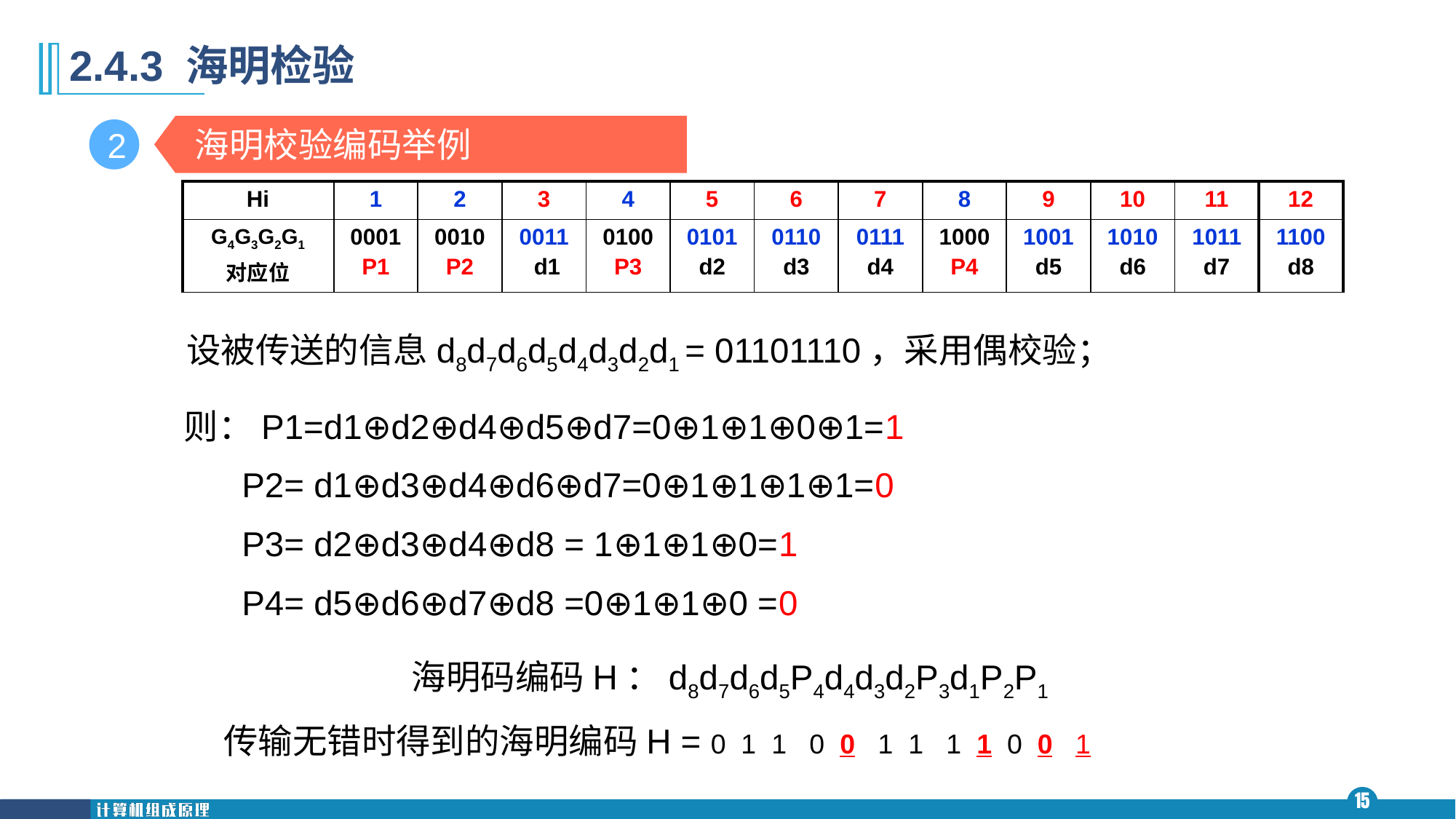

第二章
第二章
# 2.4.3 海明检验

海明校验编码举例
2
| Hi | 1 | 2 | 3 | 4 | 5 | 6 | 7 | 8 | 9 | 10 | 11 | 12 |
| --- | --- | --- | --- | --- | --- | --- | --- | --- | --- | --- | --- | --- |
| G4G3G2G1 对应位 | 0001 P1 | 0010 P2 | 0011 d1 | 0100 P3 | 0101 d2 | 0110 d3 | 0111 d4 | 1000 P4 | 1001 d5 | 1010 d6 | 1011 d7 | 1100 d8 |
|  |  |  |  |  |  |  |  |  |  |  |  |  |
设被传送的信息d8d7d6d5d4d3d2d1 = 01101110，采用偶校验；
则：P1=d1⊕d2⊕d4⊕d5⊕d7=0⊕1⊕1⊕0⊕1=1
      P2= d1⊕d3⊕d4⊕d6⊕d7=0⊕1⊕1⊕1⊕1=0
      P3= d2⊕d3⊕d4⊕d8 = 1⊕1⊕1⊕0=1
      P4= d5⊕d6⊕d7⊕d8 =0⊕1⊕1⊕0 =0
                       海明码编码H：d8d7d6d5P4d4d3d2P3d1P2P1
传输无错时得到的海明编码H = 0  1  1   0  0   1  1   1  1  0  0   1